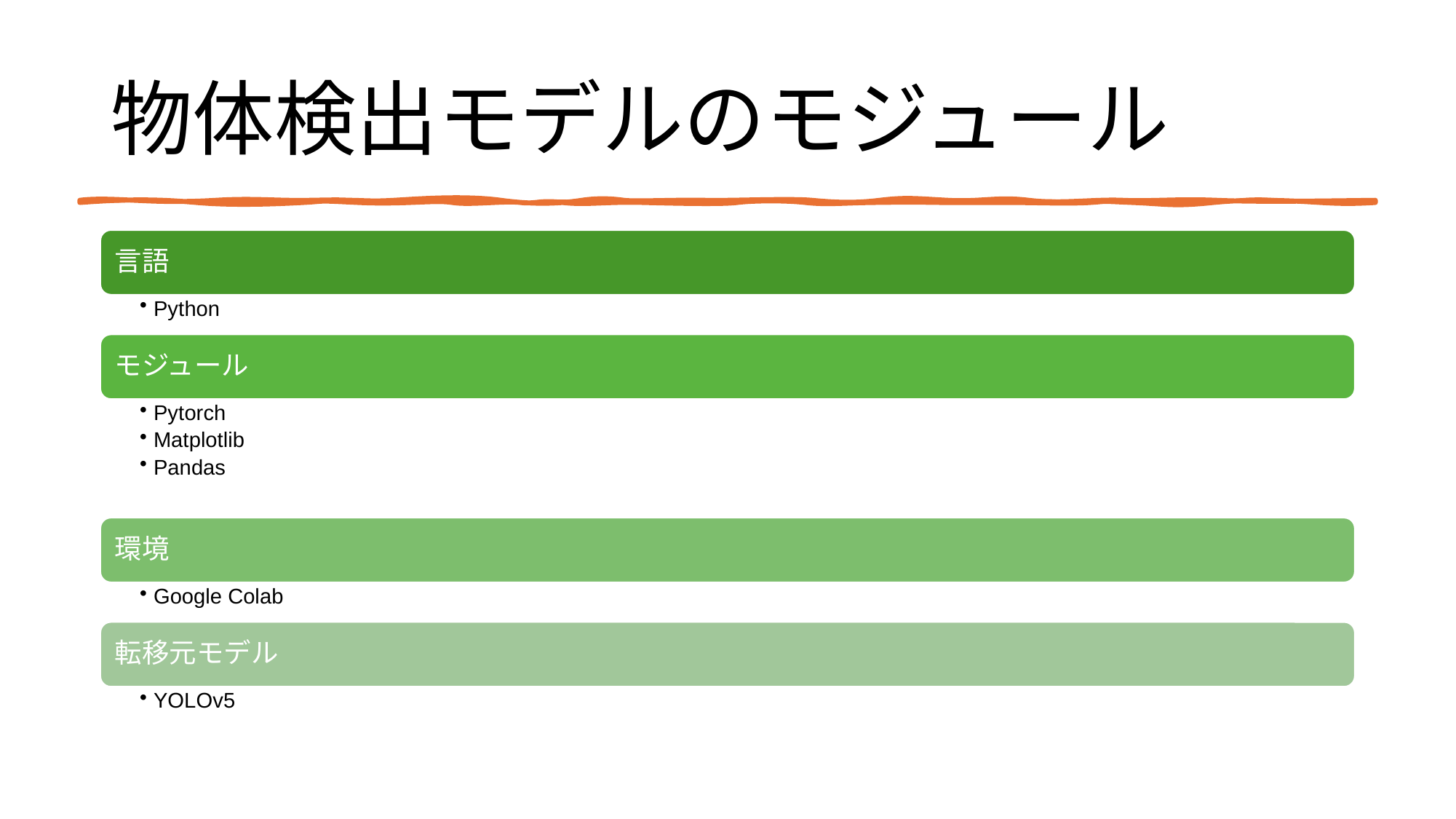

# 物体検出モデルのモジュール

言語
Python
モジュール
Pytorch
Matplotlib
Pandas
環境
Google Colab
転移元モデル
YOLOv5